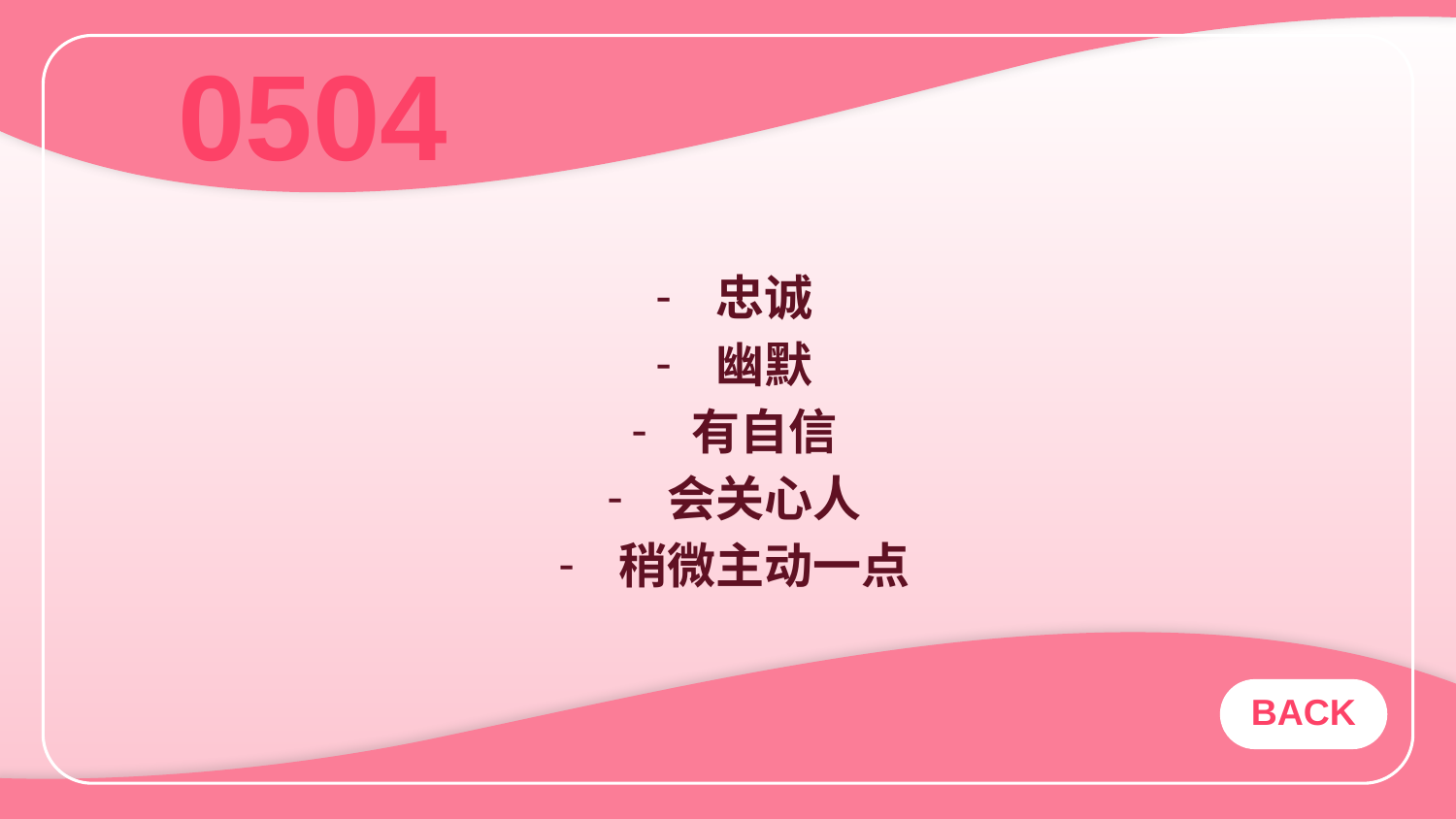

0504
# 忠诚
幽默
有自信
会关心人
稍微主动一点
BACK